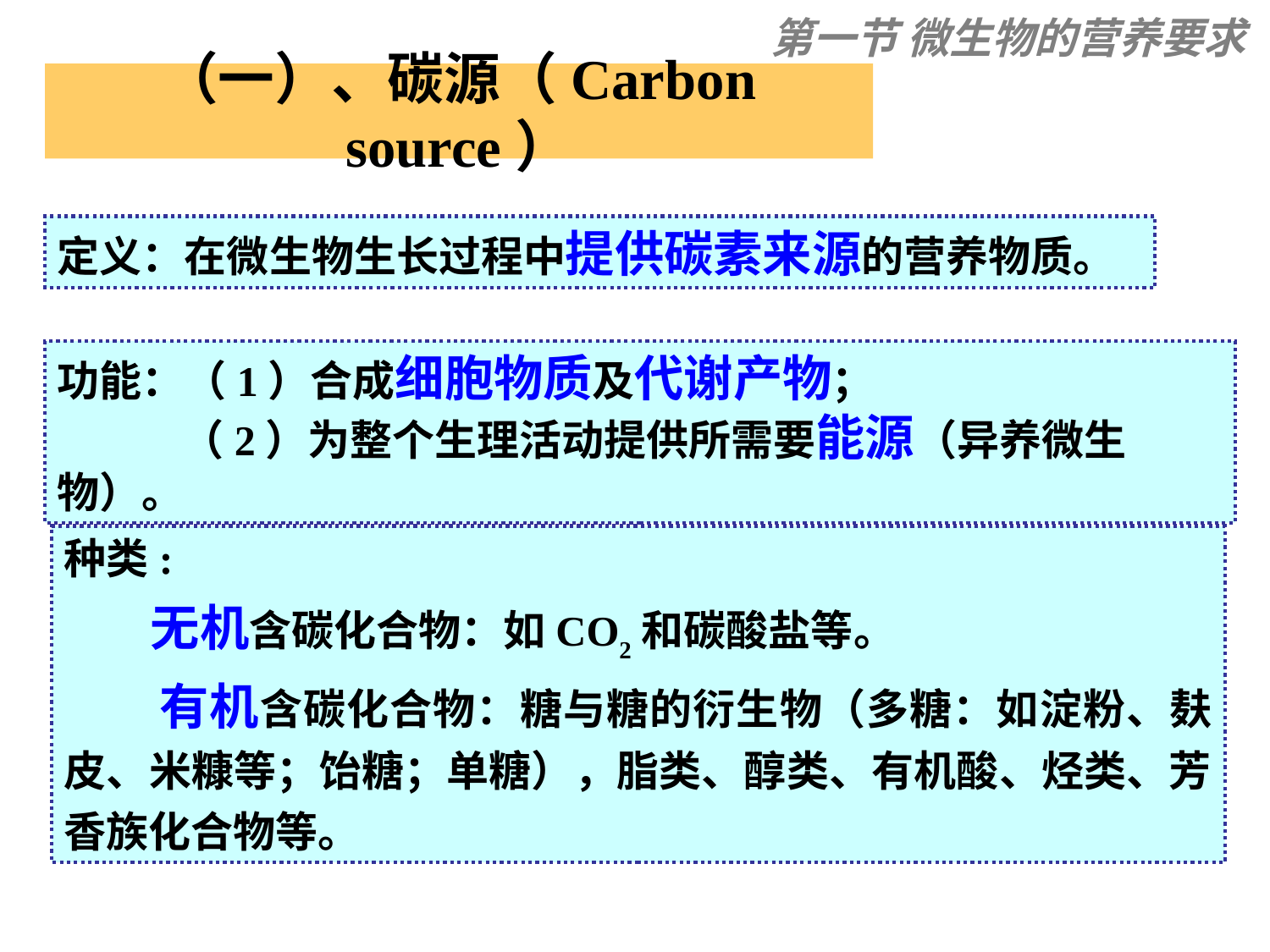

第一节 微生物的营养要求
（一）、碳源（Carbon source）
定义：在微生物生长过程中提供碳素来源的营养物质。
功能：（1）合成细胞物质及代谢产物；
            （2）为整个生理活动提供所需要能源（异养微生物）。
种类:
        无机含碳化合物：如CO2和碳酸盐等。
        有机含碳化合物：糖与糖的衍生物（多糖：如淀粉、麸皮、米糠等；饴糖；单糖），脂类、醇类、有机酸、烃类、芳香族化合物等。